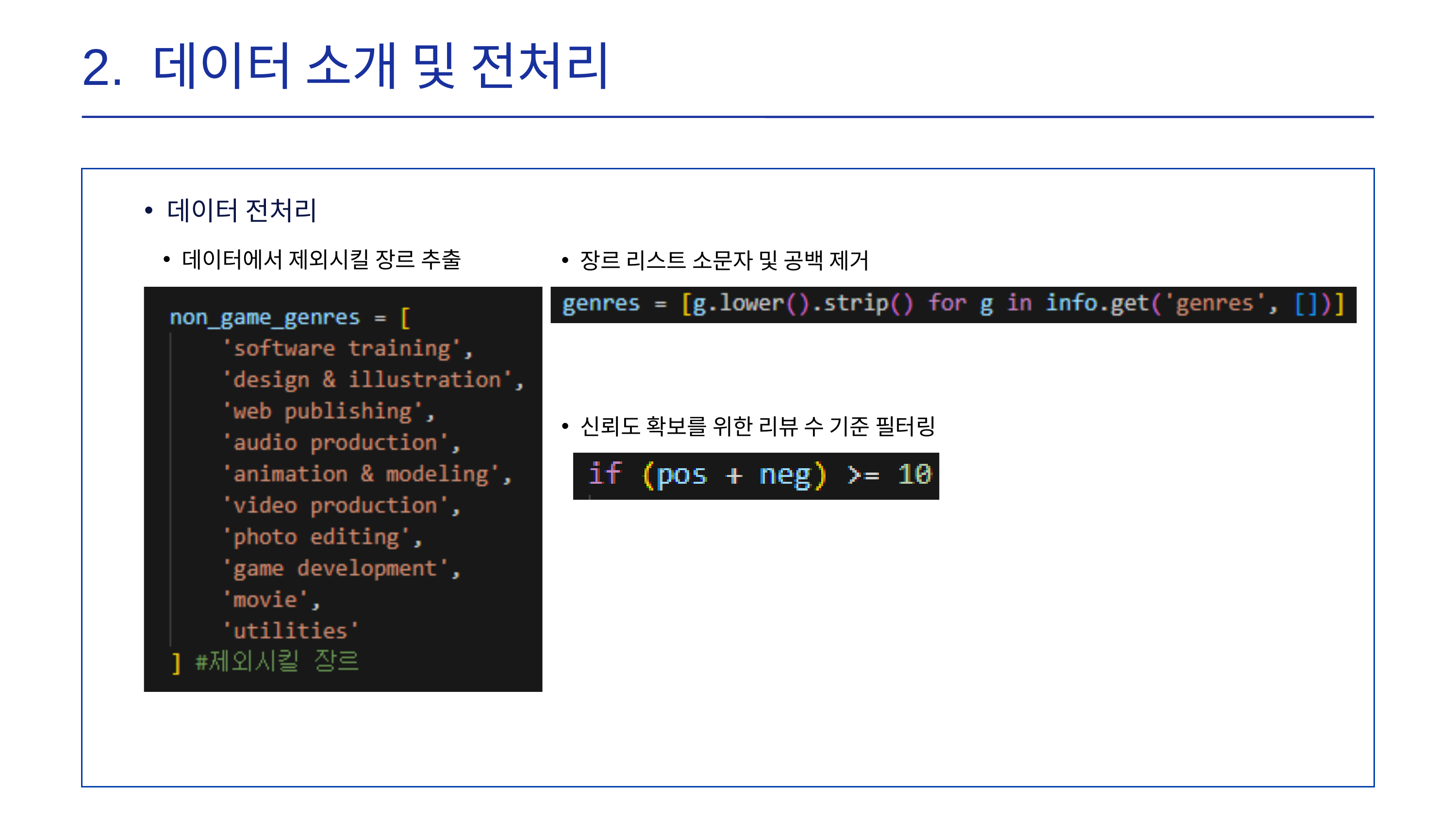

2. 데이터 소개 및 전처리

데이터 전처리
데이터에서 제외시킬 장르 추출
장르 리스트 소문자 및 공백 제거

신뢰도 확보를 위한 리뷰 수 기준 필터링